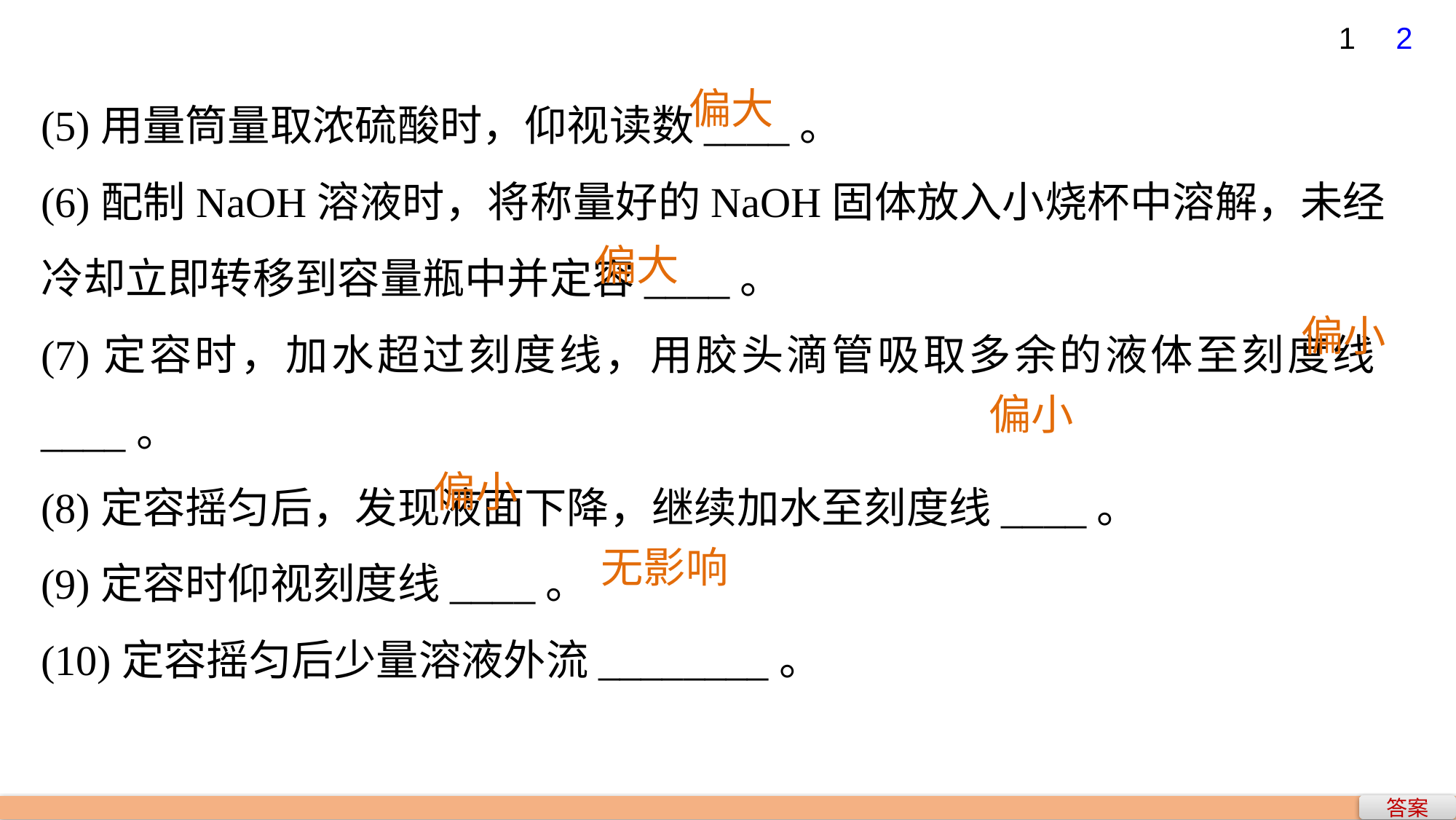

1
2
(5)用量筒量取浓硫酸时，仰视读数____。
(6)配制NaOH溶液时，将称量好的NaOH固体放入小烧杯中溶解，未经冷却立即转移到容量瓶中并定容____。
(7)定容时，加水超过刻度线，用胶头滴管吸取多余的液体至刻度线____。
(8)定容摇匀后，发现液面下降，继续加水至刻度线____。
(9)定容时仰视刻度线____。
(10)定容摇匀后少量溶液外流________。
偏大
偏大
偏小
偏小
偏小
无影响
答案